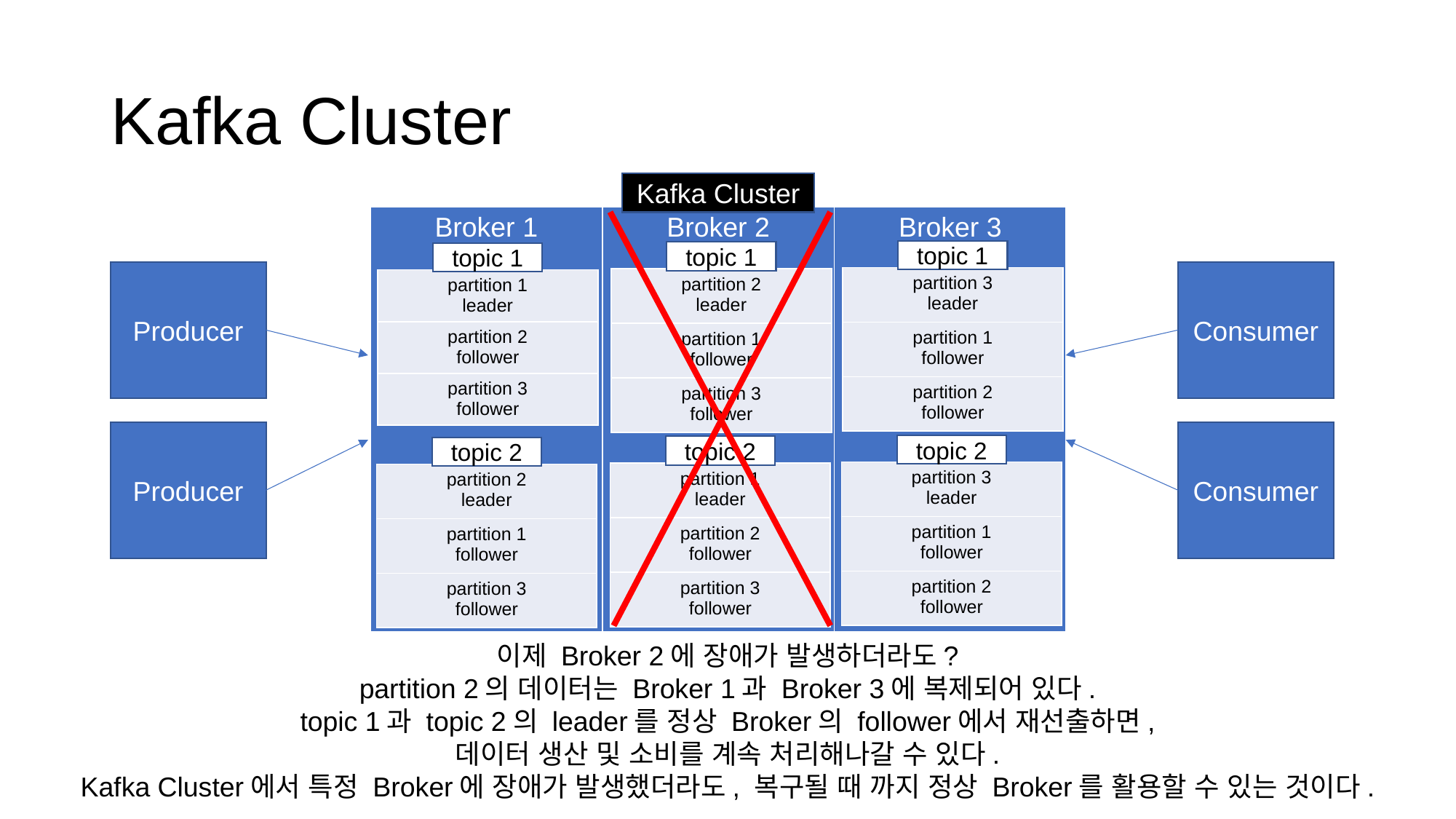

# Kafka Cluster
Kafka Cluster
| Broker 1 | Broker 2 | Broker 3 |
| --- | --- | --- |
topic 1
topic 1
topic 1
Producer
Consumer
| partition 3 leader |
| --- |
| partition 1 follower |
| partition 2 follower |
| partition 2 leader |
| --- |
| partition 1 follower |
| partition 3 follower |
| partition 1 leader |
| --- |
| partition 2 follower |
| partition 3 follower |
Producer
Consumer
topic 2
topic 2
topic 2
| partition 3 leader |
| --- |
| partition 1 follower |
| partition 2 follower |
| partition 1 leader |
| --- |
| partition 2 follower |
| partition 3 follower |
| partition 2 leader |
| --- |
| partition 1 follower |
| partition 3 follower |
이제 Broker 2에 장애가 발생하더라도?
partition 2의 데이터는 Broker 1과 Broker 3에 복제되어 있다.
topic 1과 topic 2의 leader를 정상 Broker의 follower에서 재선출하면,
데이터 생산 및 소비를 계속 처리해나갈 수 있다.
Kafka Cluster에서 특정 Broker에 장애가 발생했더라도, 복구될 때 까지 정상 Broker를 활용할 수 있는 것이다.